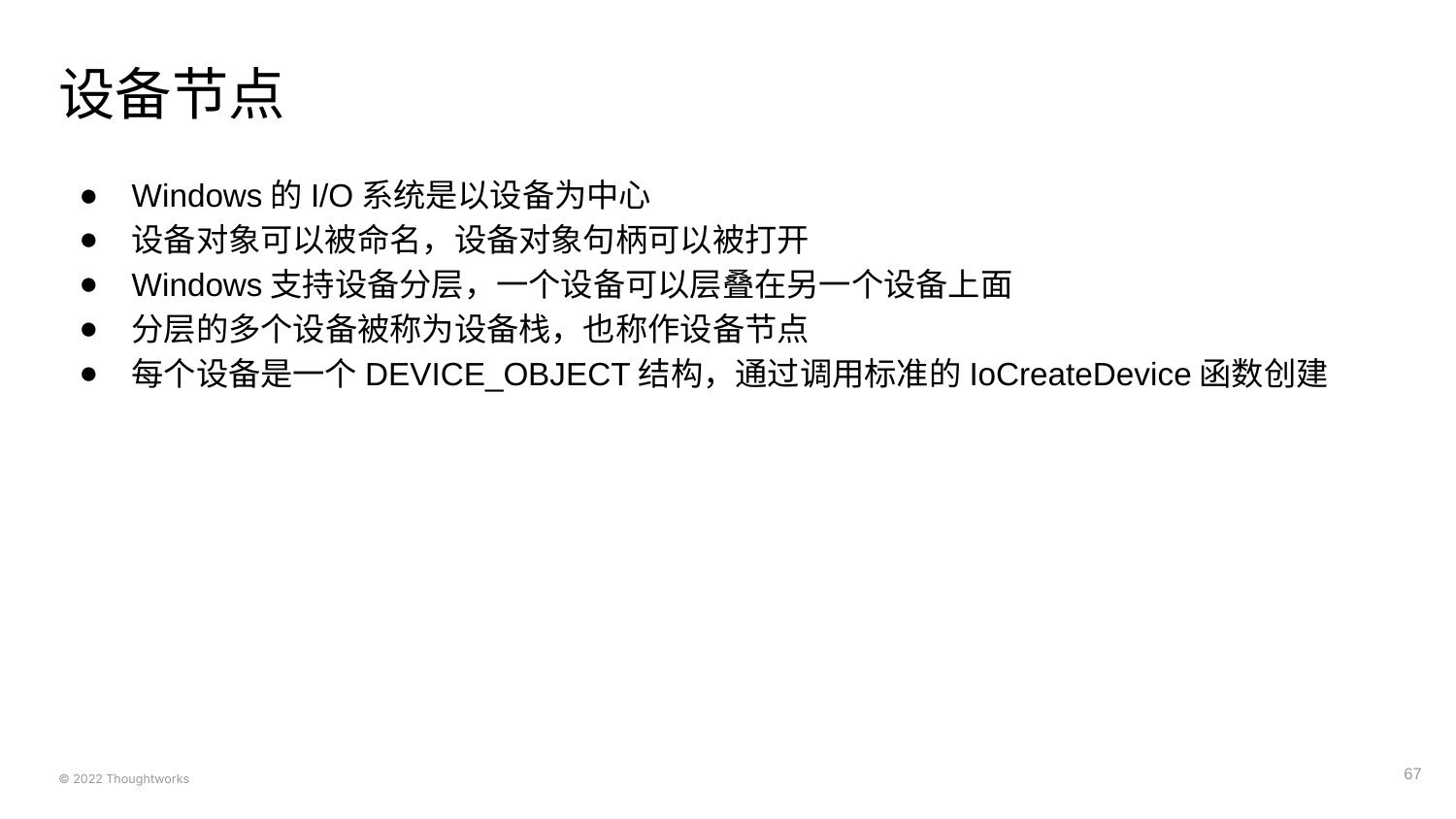

# 设备节点
Windows的I/O系统是以设备为中心
设备对象可以被命名，设备对象句柄可以被打开
Windows支持设备分层，一个设备可以层叠在另一个设备上面
分层的多个设备被称为设备栈，也称作设备节点
每个设备是一个DEVICE_OBJECT结构，通过调用标准的IoCreateDevice函数创建
67